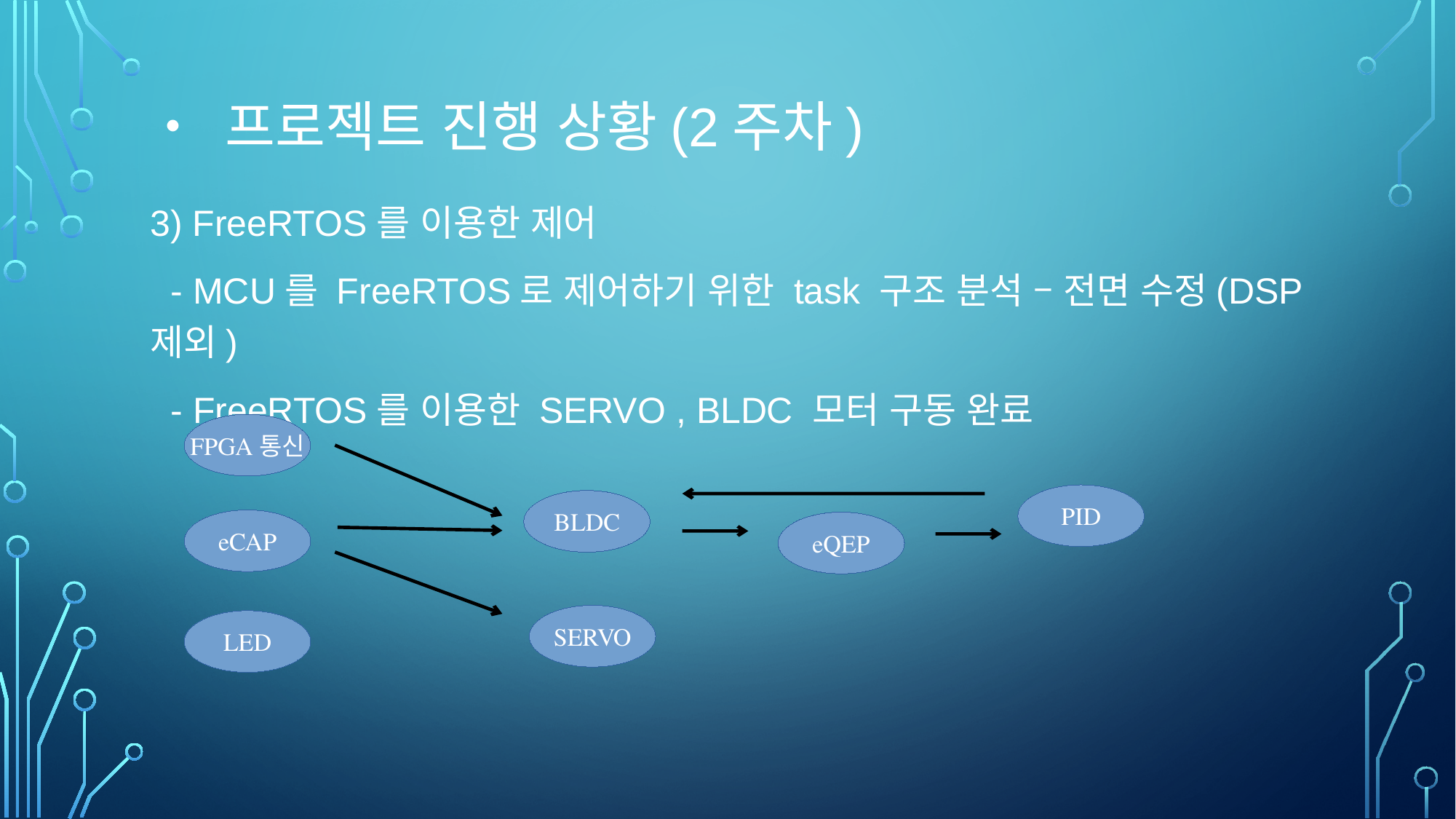

# • 프로젝트 진행 상황(2주차)
3) FreeRTOS를 이용한 제어
  - MCU를 FreeRTOS로 제어하기 위한 task 구조 분석 – 전면 수정(DSP 제외)
  - FreeRTOS를 이용한 SERVO , BLDC 모터 구동 완료
FPGA통신

PID
BLDC

eCAP
eQEP

SERVO
LED